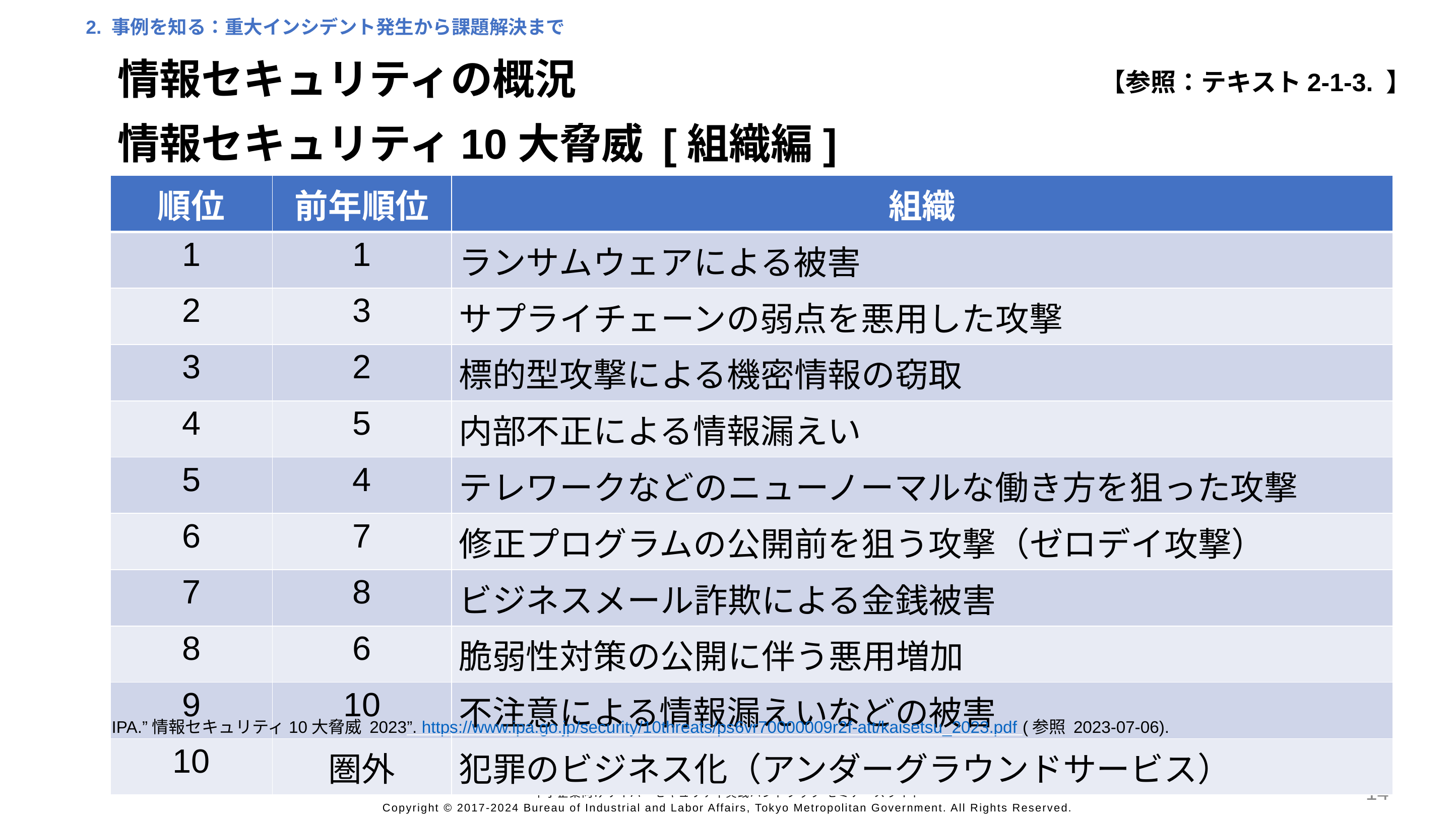

2. 事例を知る：重大インシデント発生から課題解決まで
情報セキュリティの概況
【参照：テキスト2-1-3. 】
情報セキュリティ10大脅威 [組織編]
| 順位 | 前年順位 | 組織 |
| --- | --- | --- |
| 1 | 1 | ランサムウェアによる被害 |
| 2 | 3 | サプライチェーンの弱点を悪用した攻撃 |
| 3 | 2 | 標的型攻撃による機密情報の窃取 |
| 4 | 5 | 内部不正による情報漏えい |
| 5 | 4 | テレワークなどのニューノーマルな働き方を狙った攻撃 |
| 6 | 7 | 修正プログラムの公開前を狙う攻撃（ゼロデイ攻撃） |
| 7 | 8 | ビジネスメール詐欺による金銭被害 |
| 8 | 6 | 脆弱性対策の公開に伴う悪用増加 |
| 9 | 10 | 不注意による情報漏えいなどの被害 |
| 10 | 圏外 | 犯罪のビジネス化（アンダーグラウンドサービス） |
IPA.”情報セキュリティ10大脅威 2023”. https://www.ipa.go.jp/security/10threats/ps6vr70000009r2f-att/kaisetsu_2023.pdf (参照 2023-07-06).
14